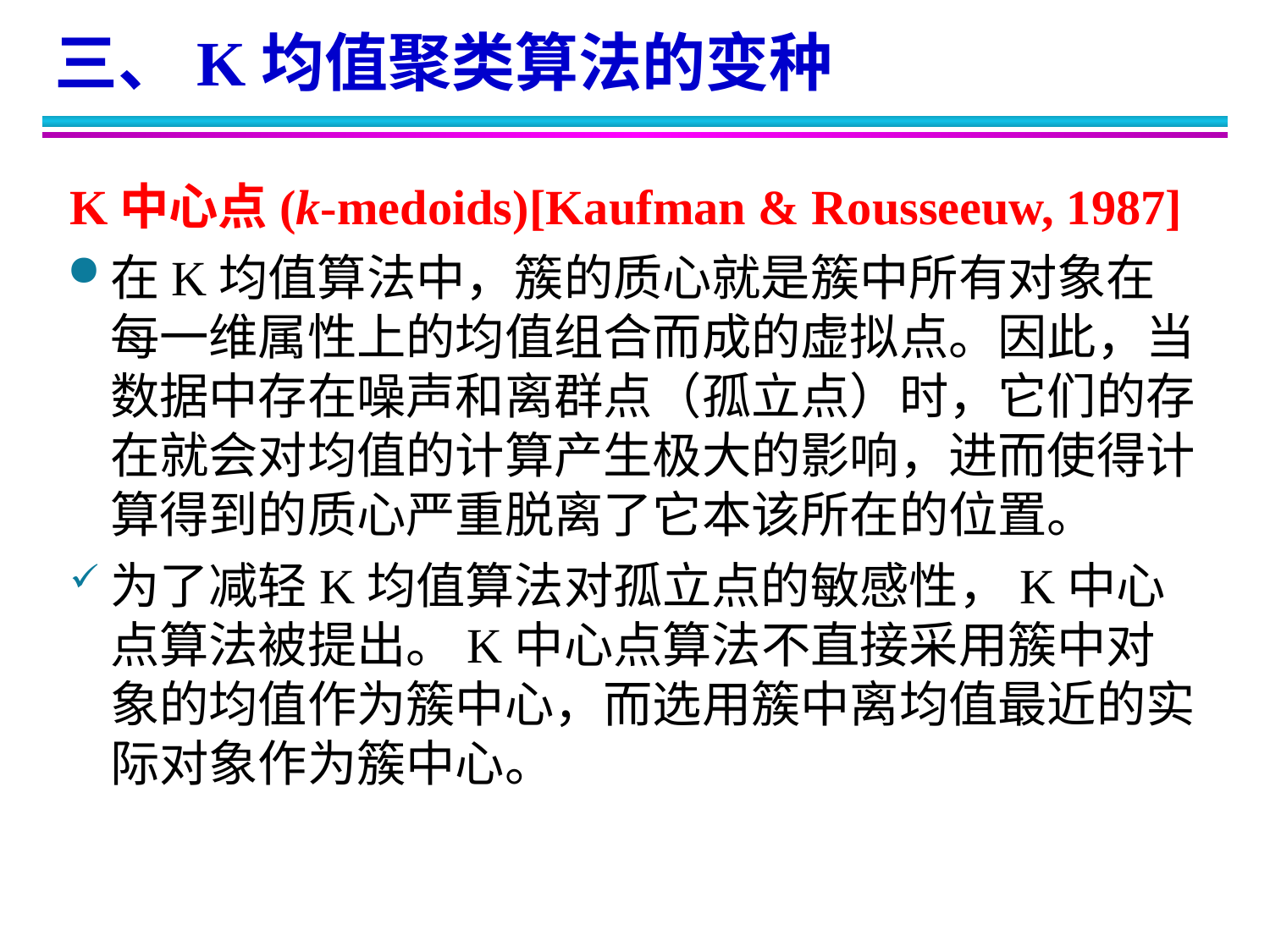

三、K均值聚类算法的变种
K中心点(k-medoids)[Kaufman & Rousseeuw, 1987]
在K均值算法中，簇的质心就是簇中所有对象在每一维属性上的均值组合而成的虚拟点。因此，当数据中存在噪声和离群点（孤立点）时，它们的存在就会对均值的计算产生极大的影响，进而使得计算得到的质心严重脱离了它本该所在的位置。
为了减轻K均值算法对孤立点的敏感性，K中心点算法被提出。K中心点算法不直接采用簇中对象的均值作为簇中心，而选用簇中离均值最近的实际对象作为簇中心。